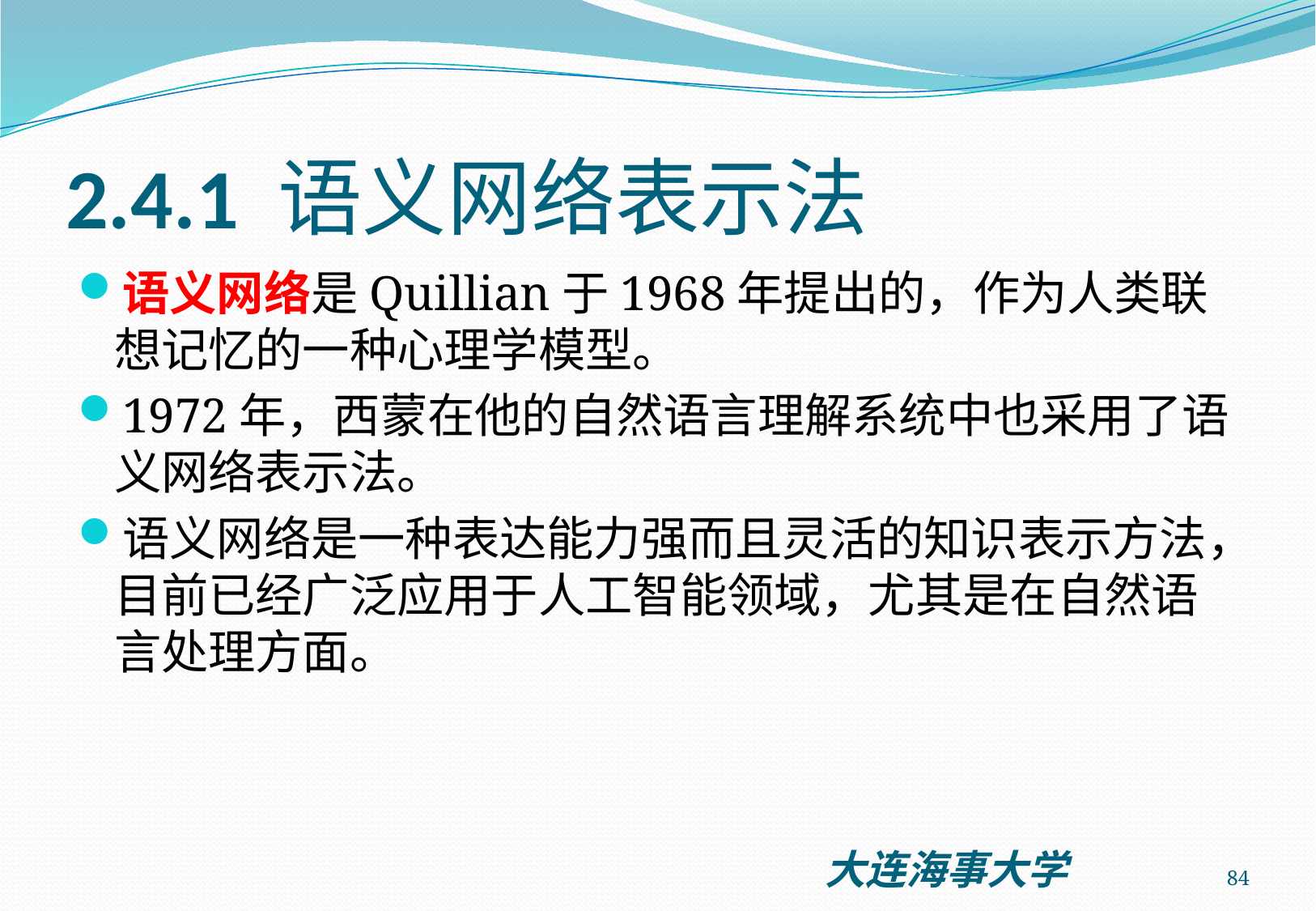

# 2.4.1 语义网络表示法
语义网络是Quillian于1968年提出的，作为人类联想记忆的一种心理学模型。
1972年，西蒙在他的自然语言理解系统中也采用了语义网络表示法。
语义网络是一种表达能力强而且灵活的知识表示方法，目前已经广泛应用于人工智能领域，尤其是在自然语言处理方面。

84